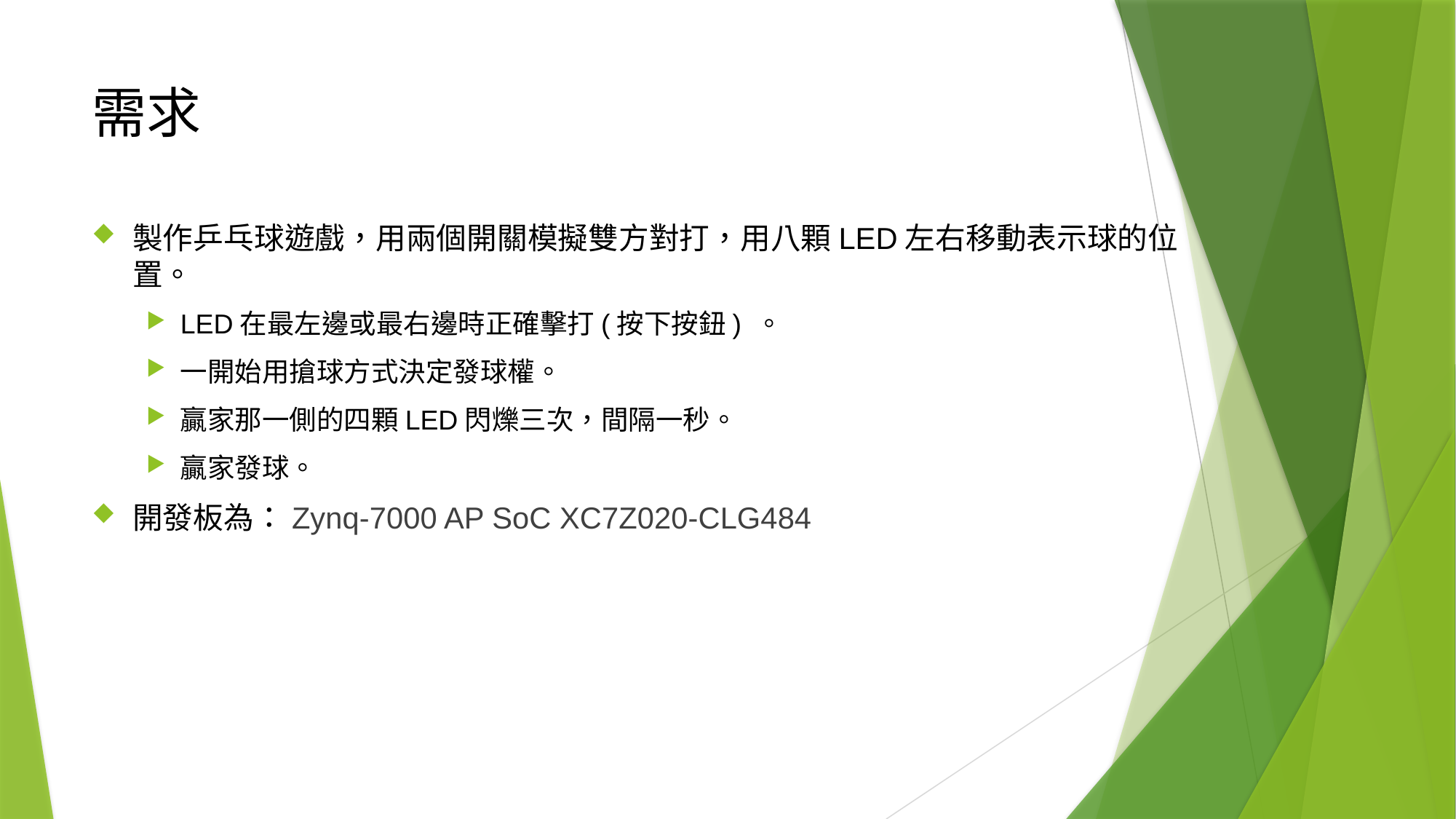

# 需求
製作乒乓球遊戲，用兩個開關模擬雙方對打，用八顆LED左右移動表示球的位置。
LED在最左邊或最右邊時正確擊打(按下按鈕) 。
一開始用搶球方式決定發球權。
贏家那一側的四顆LED閃爍三次，間隔一秒。
贏家發球。
開發板為：Zynq-7000 AP SoC XC7Z020-CLG484